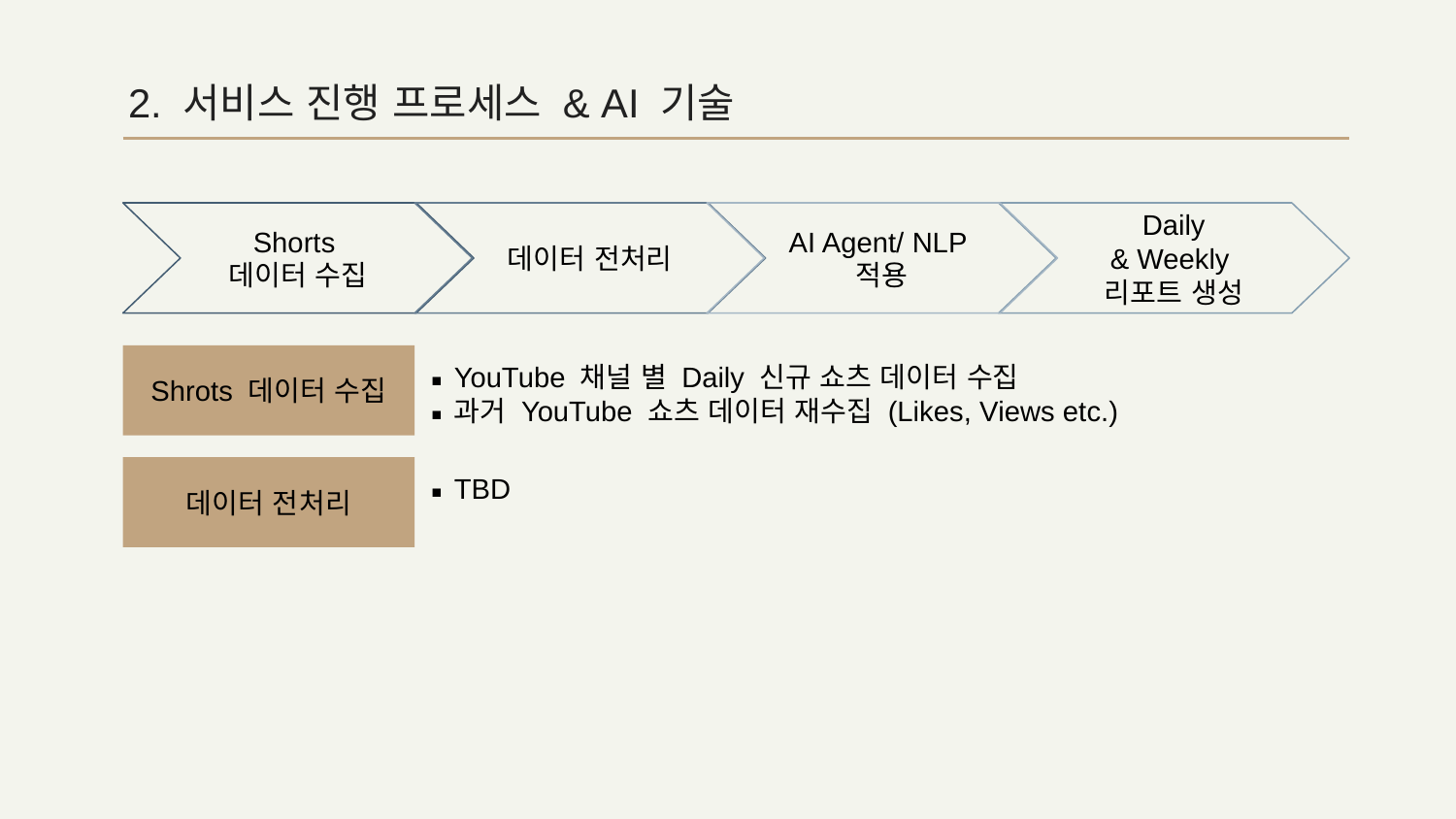

# 2. 서비스 진행 프로세스 & AI 기술
Shorts
데이터 수집
데이터 전처리
AI Agent/ NLP
적용
Daily
& Weekly
리포트 생성

Shrots 데이터 수집
YouTube 채널 별 Daily 신규 쇼츠 데이터 수집
과거 YouTube 쇼츠 데이터 재수집 (Likes, Views etc.)
데이터 전처리
TBD